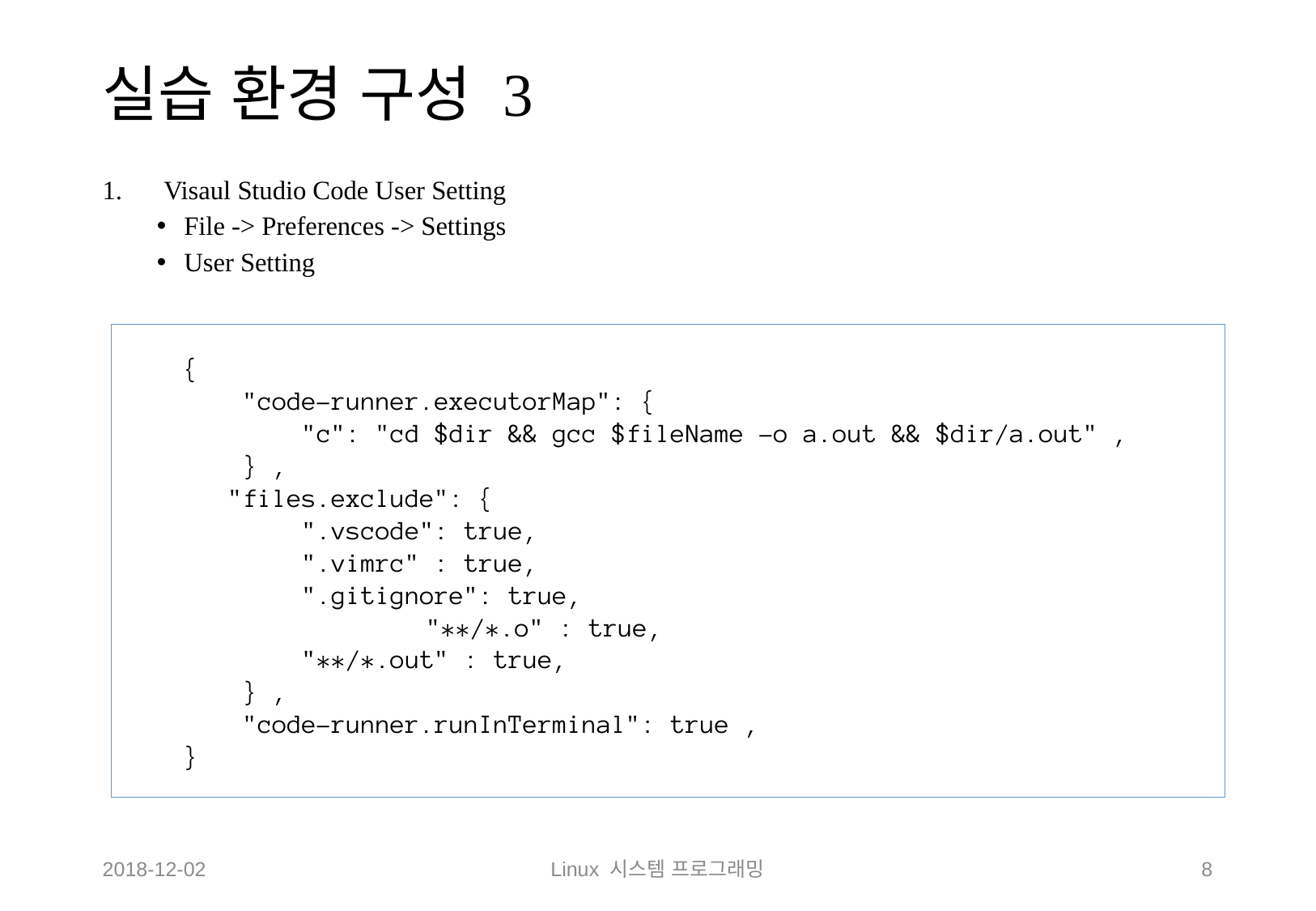

# 실습 환경 구성 3
Visaul Studio Code User Setting
File -> Preferences -> Settings
User Setting

{
    "code-runner.executorMap": {
        "c": "cd $dir && gcc $fileName -o a.out && $dir/a.out" ,
    } ,
   "files.exclude": {
        ".vscode": true,
        ".vimrc" : true,
        ".gitignore": true,
 		"**/*.o" : true,
        "**/*.out" : true,
    } ,
    "code-runner.runInTerminal": true ,
}

2018-12-02
Linux 시스템 프로그래밍
8